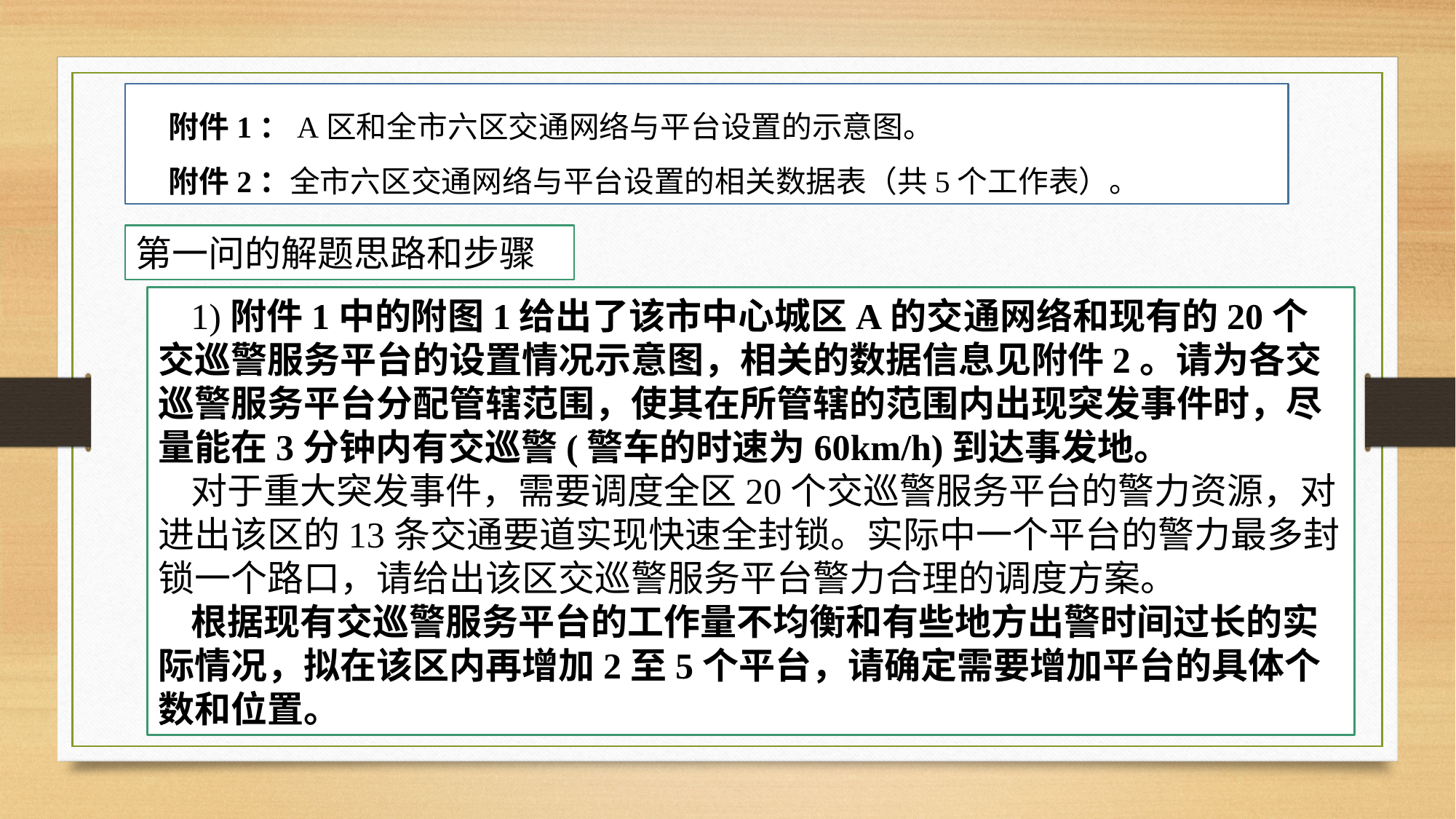

附件1：A区和全市六区交通网络与平台设置的示意图。
附件2：全市六区交通网络与平台设置的相关数据表（共5个工作表）。
第一问的解题思路和步骤
1)附件1中的附图1给出了该市中心城区A的交通网络和现有的20个交巡警服务平台的设置情况示意图，相关的数据信息见附件2。请为各交巡警服务平台分配管辖范围，使其在所管辖的范围内出现突发事件时，尽量能在3分钟内有交巡警(警车的时速为60km/h)到达事发地。
对于重大突发事件，需要调度全区20个交巡警服务平台的警力资源，对进出该区的13条交通要道实现快速全封锁。实际中一个平台的警力最多封锁一个路口，请给出该区交巡警服务平台警力合理的调度方案。
根据现有交巡警服务平台的工作量不均衡和有些地方出警时间过长的实际情况，拟在该区内再增加2至5个平台，请确定需要增加平台的具体个数和位置。

7/27/2020